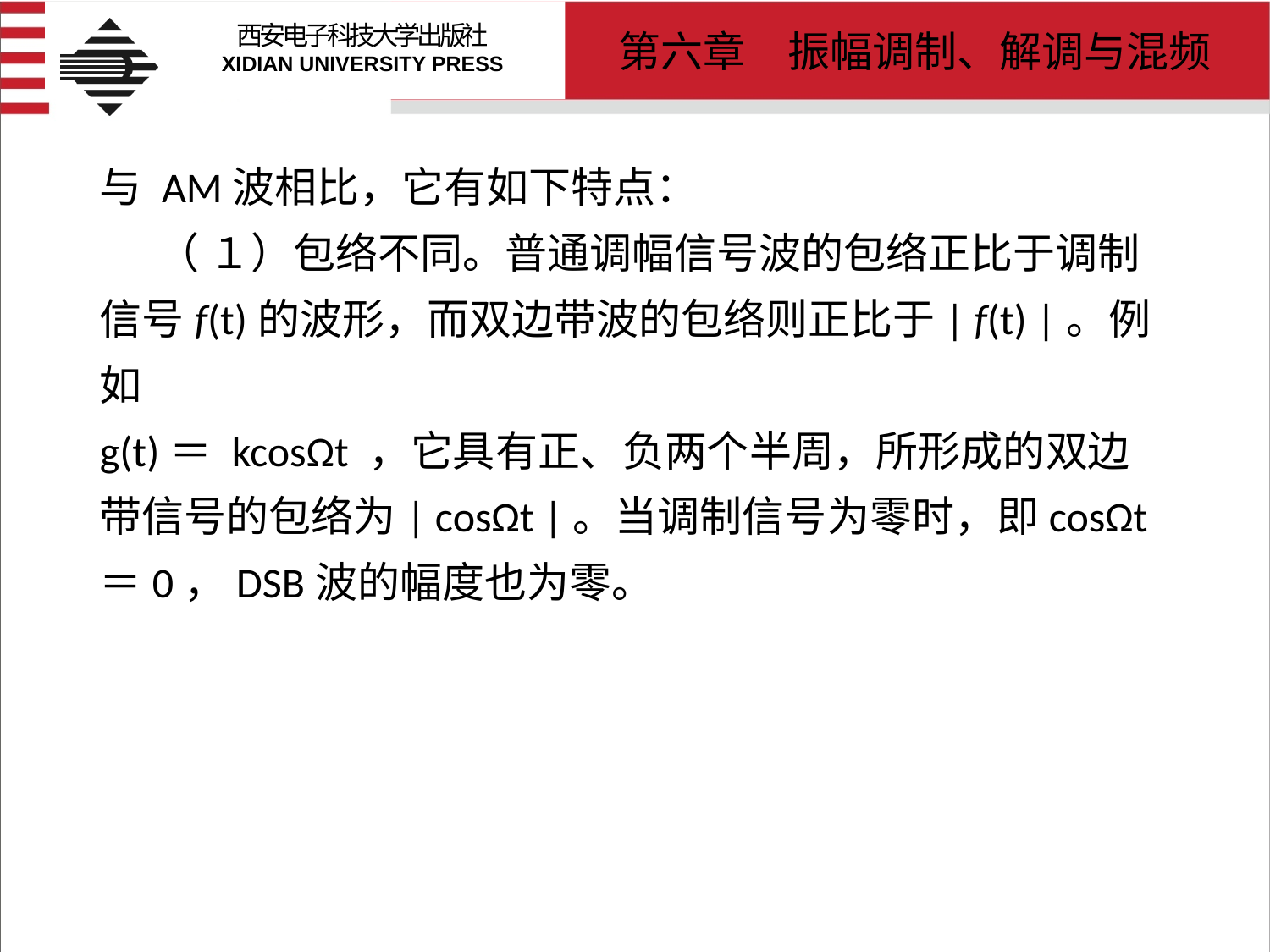

# 与 AM波相比，它有如下特点： （ １）包络不同。普通调幅信号波的包络正比于调制信号f(t)的波形，而双边带波的包络则正比于| f(t) |。例如 g(t)＝ kcosΩt ，它具有正、负两个半周，所形成的双边带信号的包络为| cosΩt |。当调制信号为零时，即cosΩt＝0，DSB波的幅度也为零。